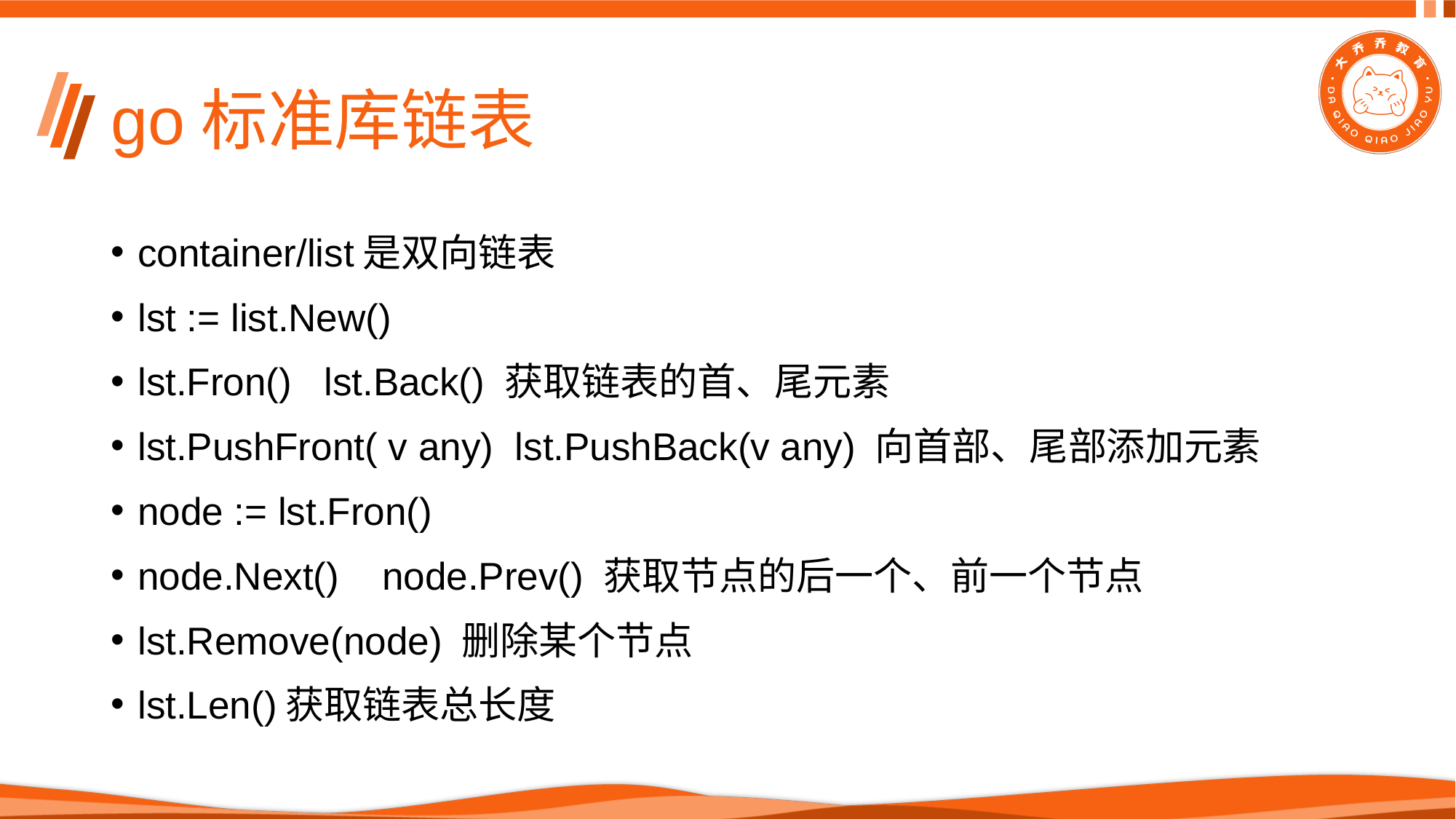

# go标准库链表
container/list是双向链表
lst := list.New()
lst.Fron()   lst.Back() 获取链表的首、尾元素
lst.PushFront( v any)  lst.PushBack(v any) 向首部、尾部添加元素
node := lst.Fron()
node.Next()    node.Prev() 获取节点的后一个、前一个节点
lst.Remove(node) 删除某个节点
lst.Len()获取链表总长度